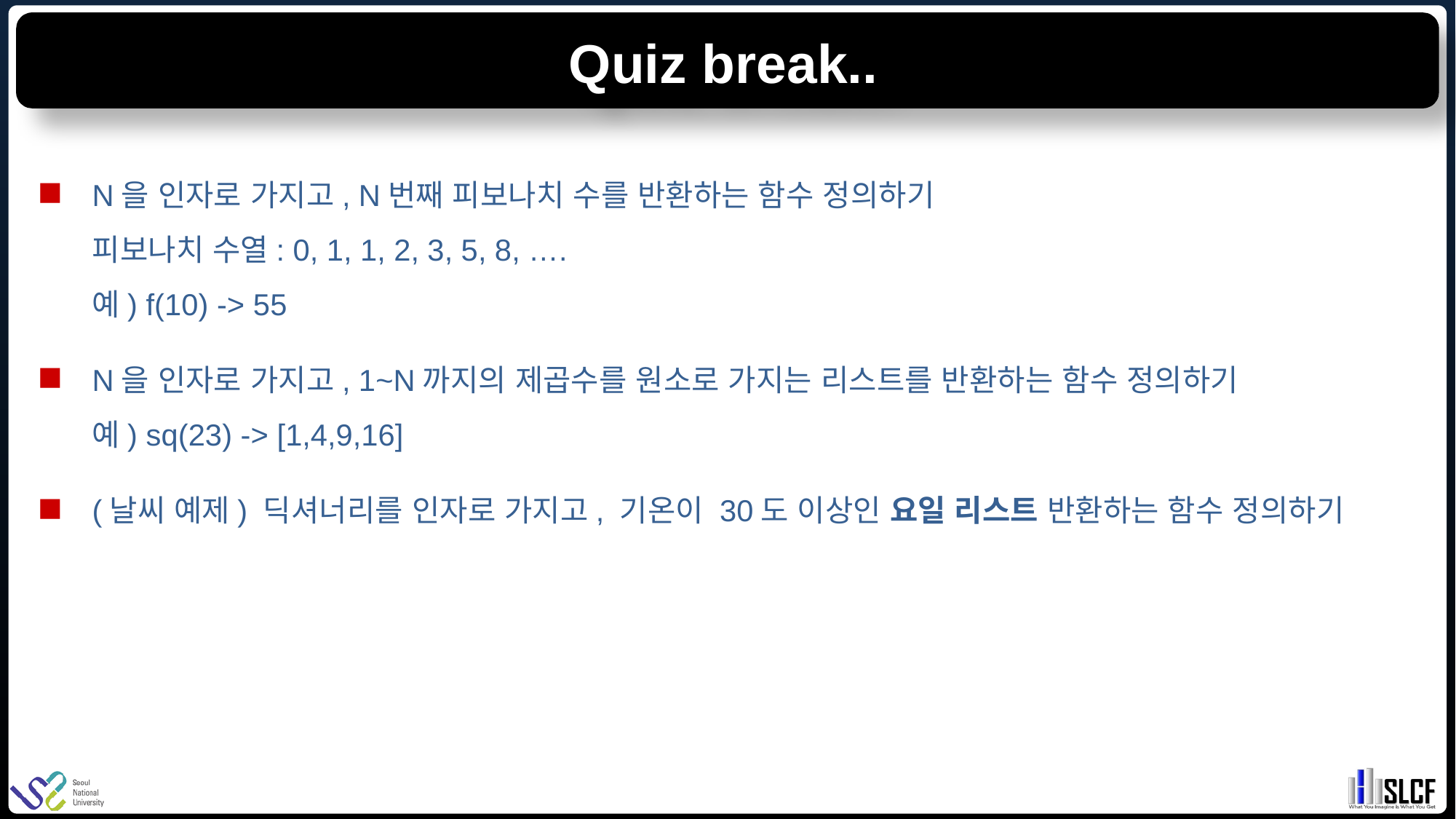

# Quiz break..
N을 인자로 가지고, N번째 피보나치 수를 반환하는 함수 정의하기
피보나치 수열: 0, 1, 1, 2, 3, 5, 8, ….
예) f(10) -> 55
N을 인자로 가지고, 1~N까지의 제곱수를 원소로 가지는 리스트를 반환하는 함수 정의하기
예) sq(23) -> [1,4,9,16]
(날씨 예제) 딕셔너리를 인자로 가지고, 기온이 30도 이상인 요일 리스트 반환하는 함수 정의하기